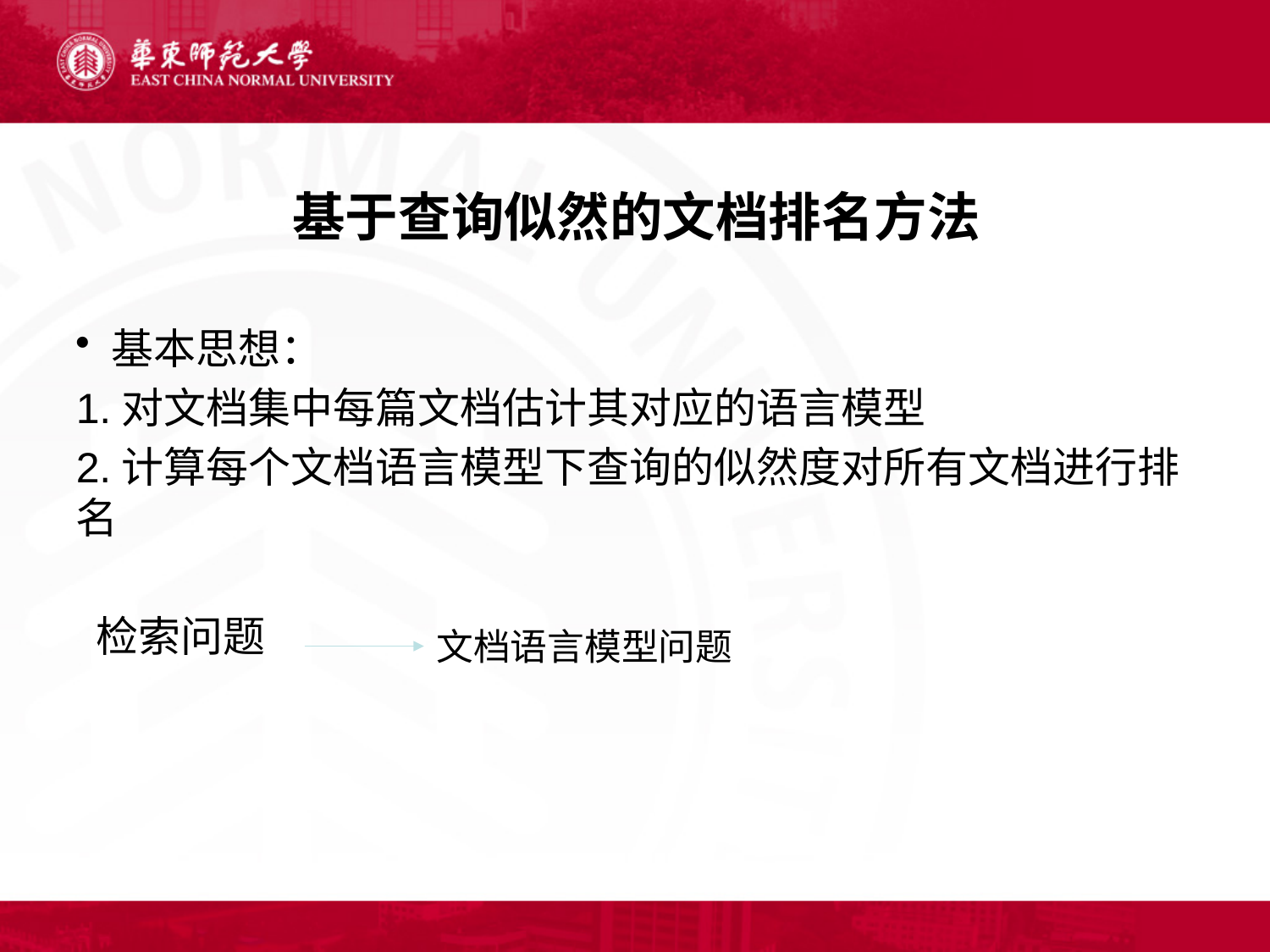

# 基于查询似然的文档排名方法
基本思想：
1.对文档集中每篇文档估计其对应的语言模型
2.计算每个文档语言模型下查询的似然度对所有文档进行排名

 检索问题
文档语言模型问题